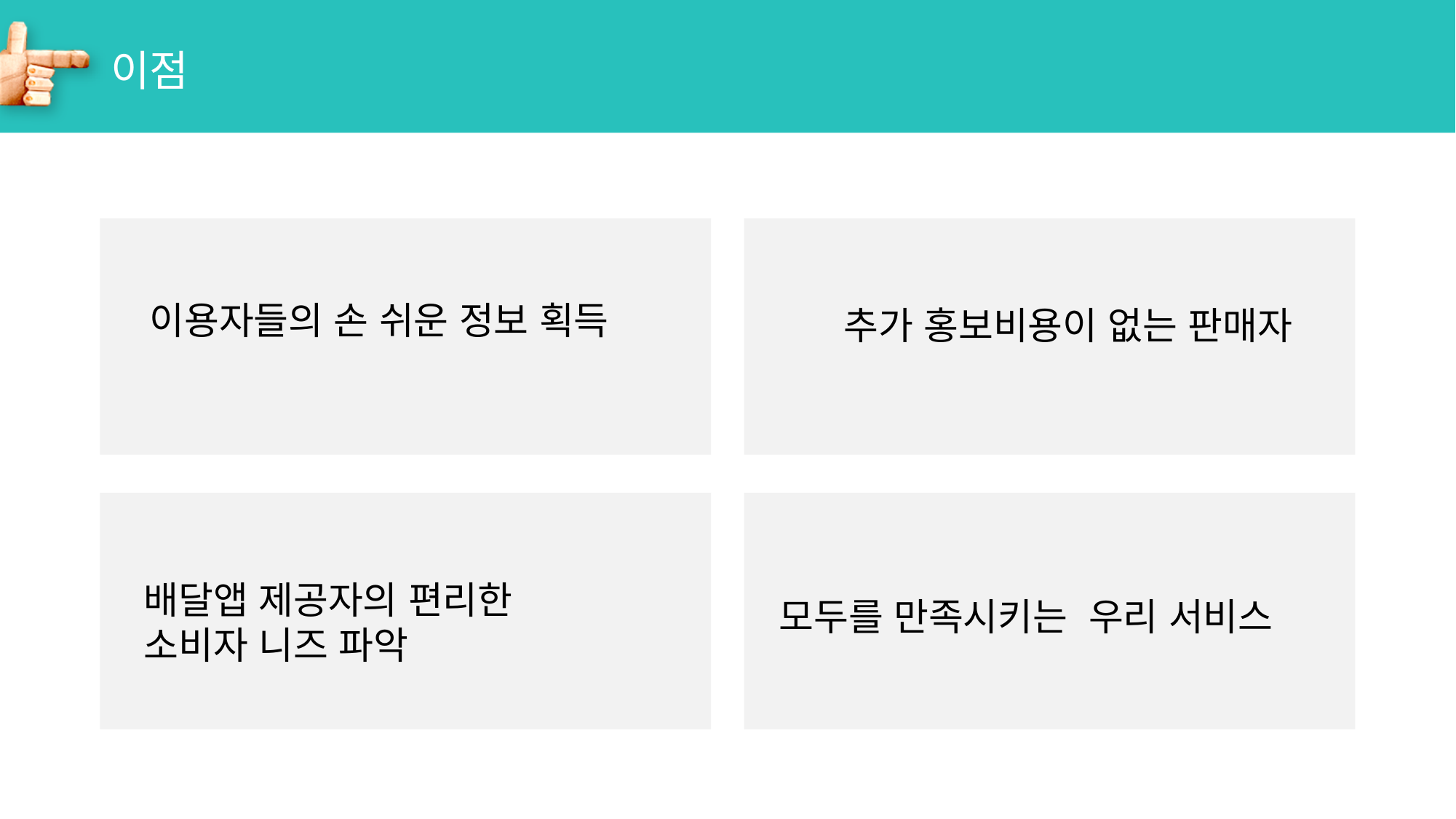

# 이점
이용자들의 손 쉬운 정보 획득
추가 홍보비용이 없는 판매자
배달앱 제공자의 편리한
소비자 니즈 파악
모두를 만족시키는  우리 서비스